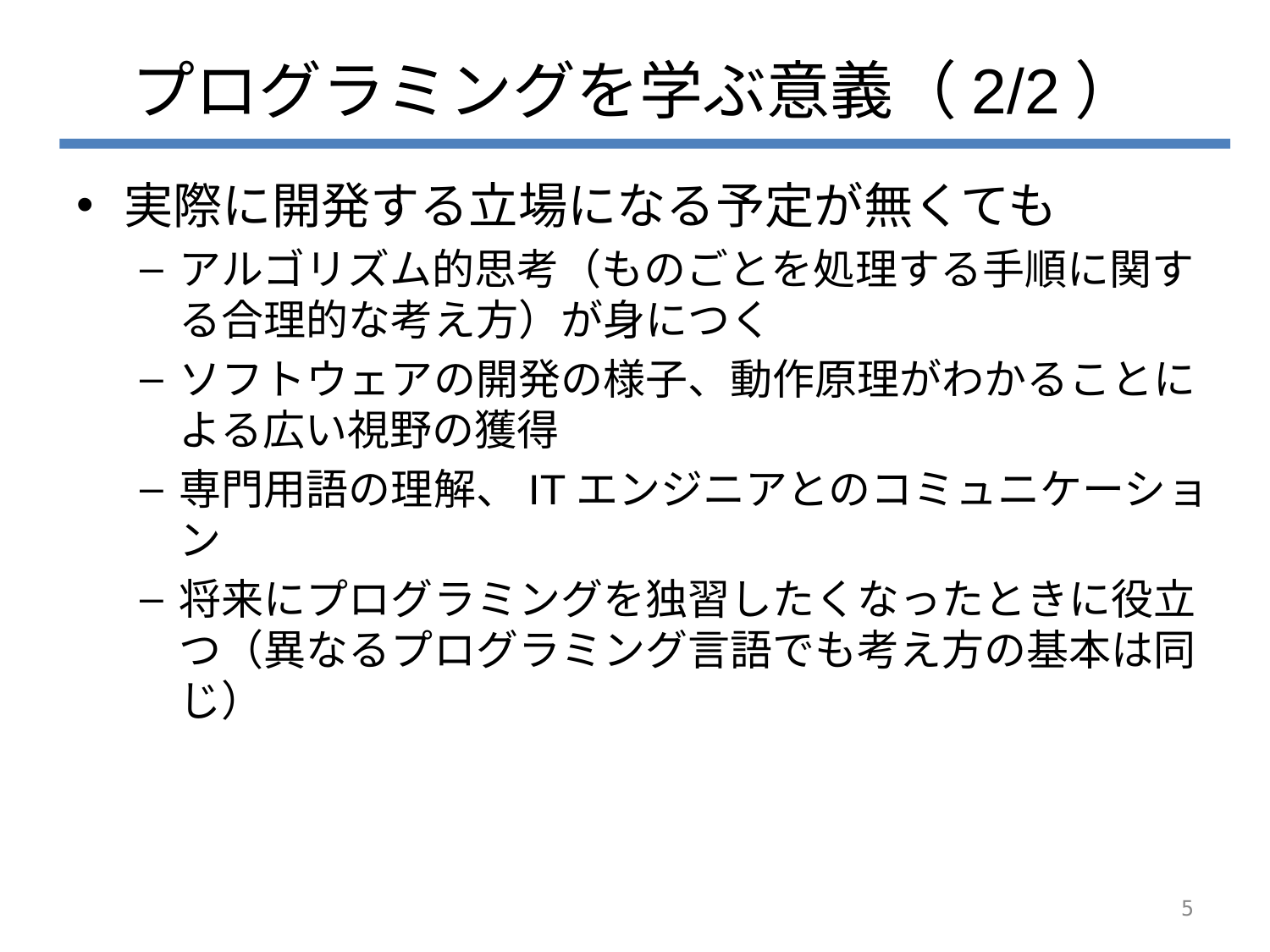

# プログラミングを学ぶ意義（2/2）
実際に開発する立場になる予定が無くても
アルゴリズム的思考（ものごとを処理する手順に関する合理的な考え方）が身につく
ソフトウェアの開発の様子、動作原理がわかることによる広い視野の獲得
専門用語の理解、ITエンジニアとのコミュニケーション
将来にプログラミングを独習したくなったときに役立つ（異なるプログラミング言語でも考え方の基本は同じ）
5